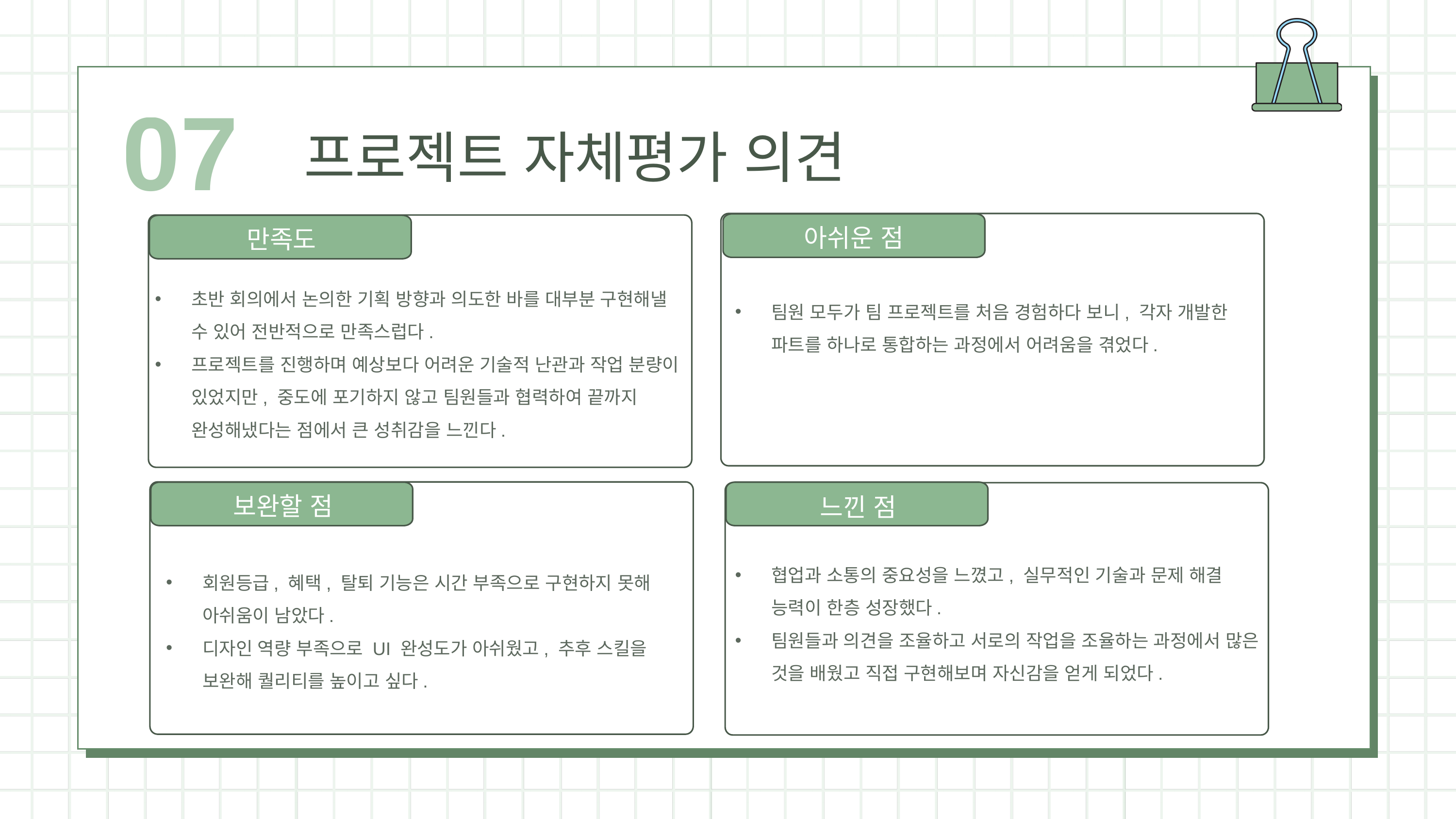

07

프로젝트 자체평가 의견

아쉬운 점

만족도

초반 회의에서 논의한 기획 방향과 의도한 바를 대부분 구현해낼 수 있어 전반적으로 만족스럽다.
프로젝트를 진행하며 예상보다 어려운 기술적 난관과 작업 분량이 있었지만, 중도에 포기하지 않고 팀원들과 협력하여 끝까지 완성해냈다는 점에서 큰 성취감을 느낀다.

팀원 모두가 팀 프로젝트를 처음 경험하다 보니, 각자 개발한 파트를 하나로 통합하는 과정에서 어려움을 겪었다.

보완할 점

느낀 점

협업과 소통의 중요성을 느꼈고, 실무적인 기술과 문제 해결 능력이 한층 성장했다.
팀원들과 의견을 조율하고 서로의 작업을 조율하는 과정에서 많은 것을 배웠고 직접 구현해보며 자신감을 얻게 되었다.
회원등급, 혜택, 탈퇴 기능은 시간 부족으로 구현하지 못해 아쉬움이 남았다.
디자인 역량 부족으로 UI 완성도가 아쉬웠고, 추후 스킬을 보완해 퀄리티를 높이고 싶다.